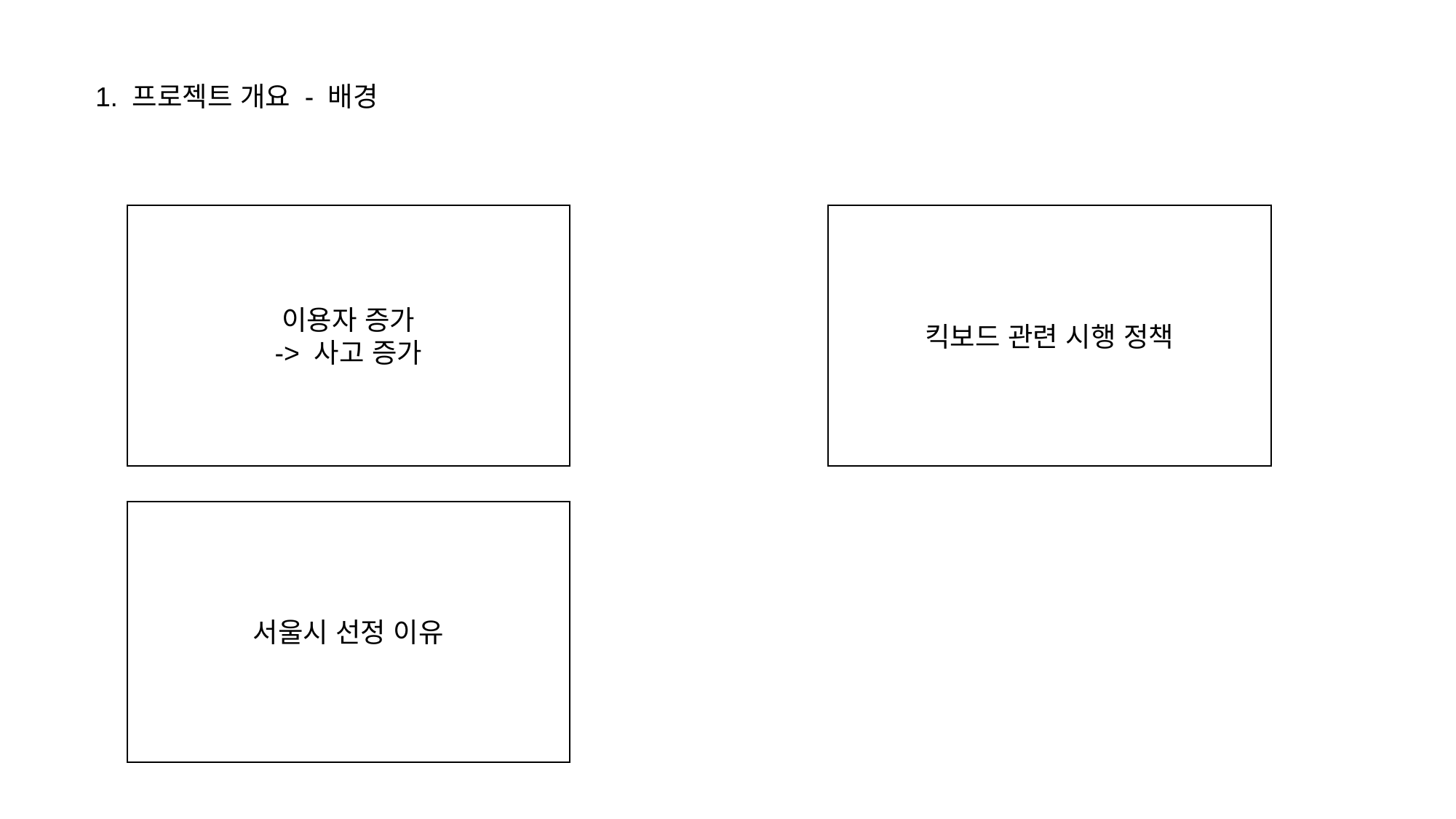

1. 프로젝트 개요 - 배경
이용자 증가
-> 사고 증가
킥보드 관련 시행 정책
서울시 선정 이유